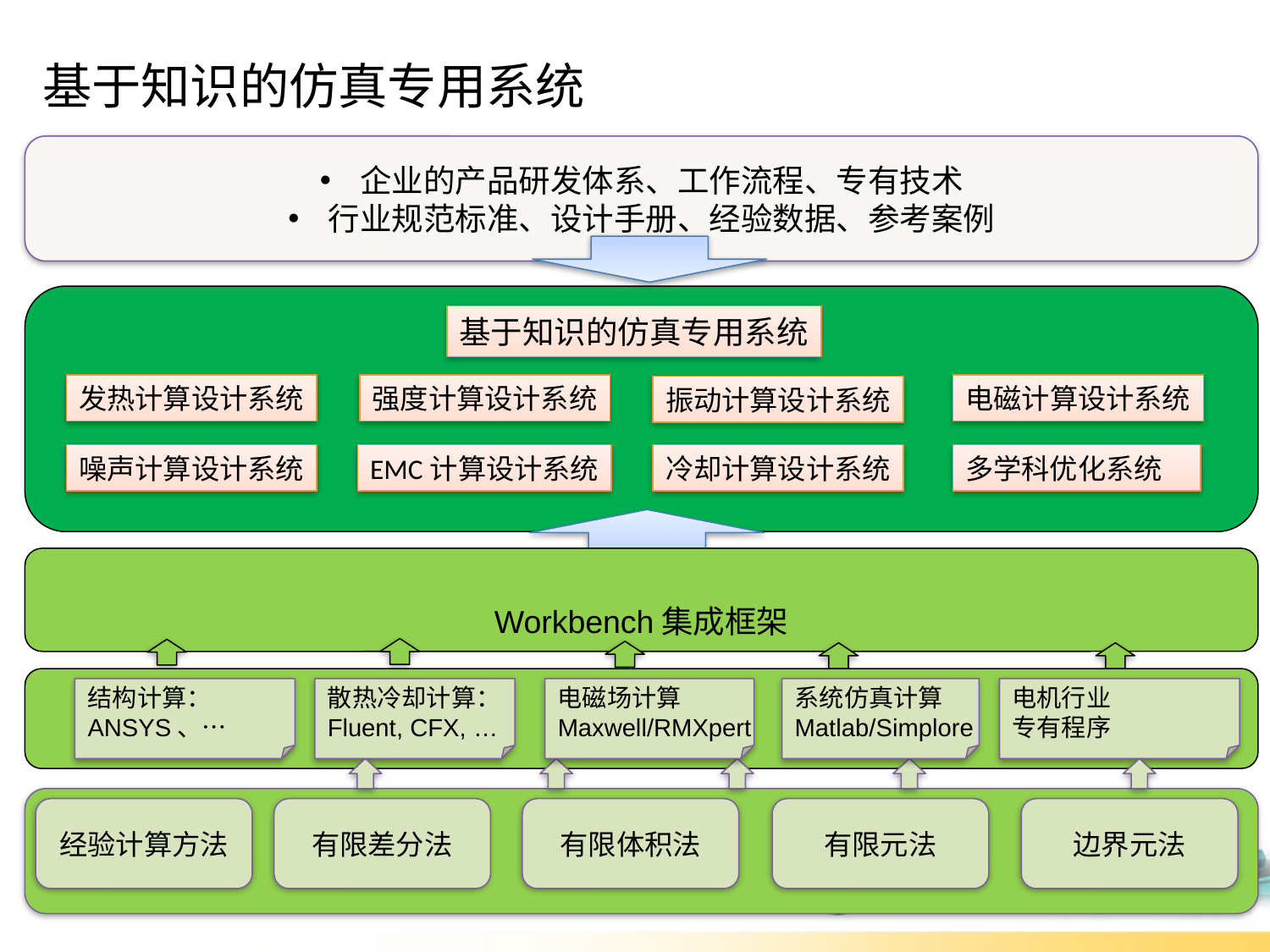

# 基于知识的仿真专用系统
企业的产品研发体系、工作流程、专有技术
行业规范标准、设计手册、经验数据、参考案例

发热计算设计系统
强度计算设计系统
电磁计算设计系统
振动计算设计系统
噪声计算设计系统
EMC计算设计系统
冷却计算设计系统
多学科优化系统
基于知识的仿真专用系统
Workbench集成框架

结构计算：
ANSYS、…
散热冷却计算：
Fluent, CFX, …
电磁场计算
Maxwell/RMXpert
系统仿真计算
Matlab/Simplore
电机行业
专有程序

经验计算方法
有限差分法
有限体积法
有限元法
边界元法